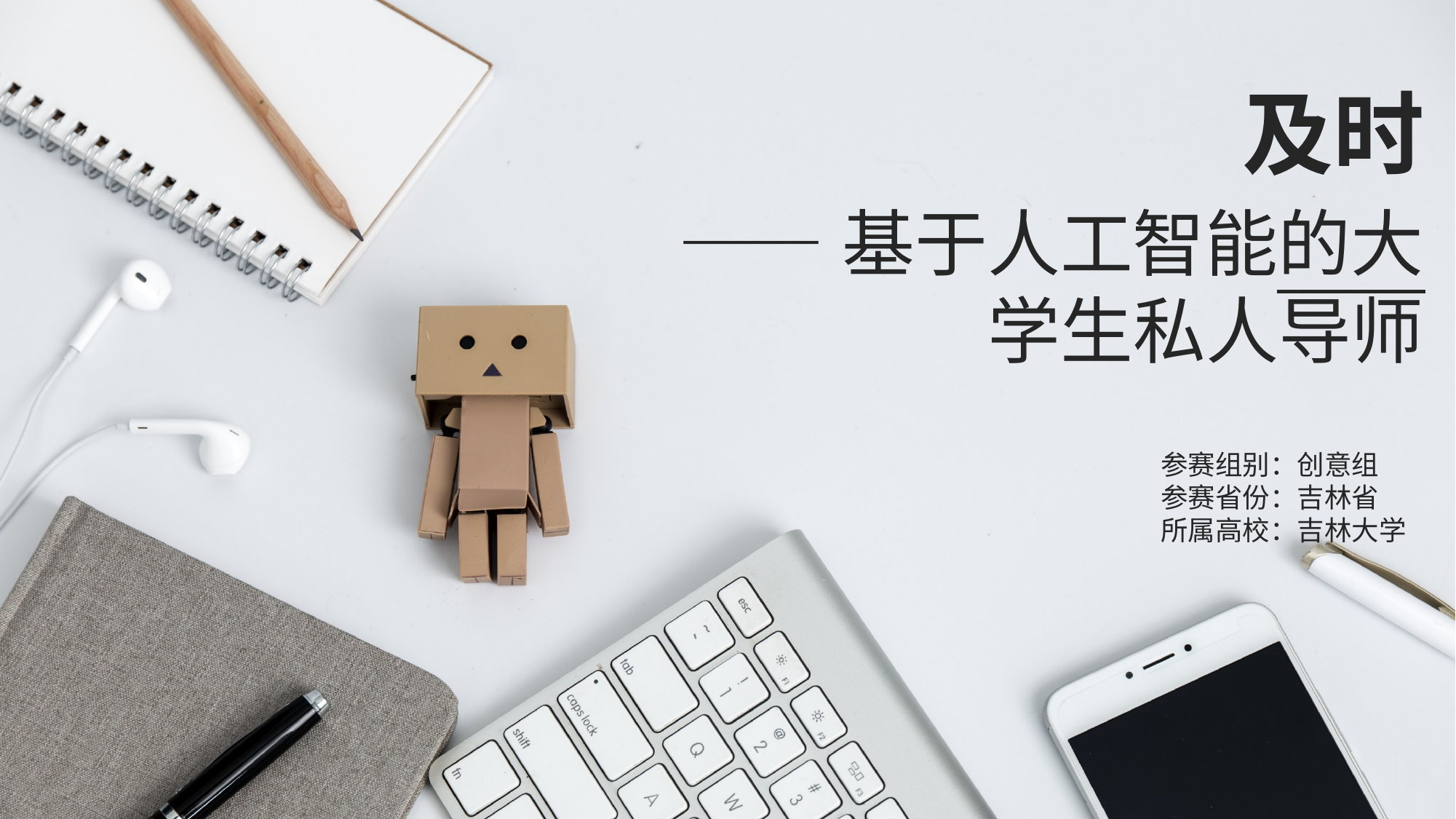

及时
——基于人工智能的大学生私人导师

参赛组别：创意组
参赛省份：吉林省
所属高校：吉林大学